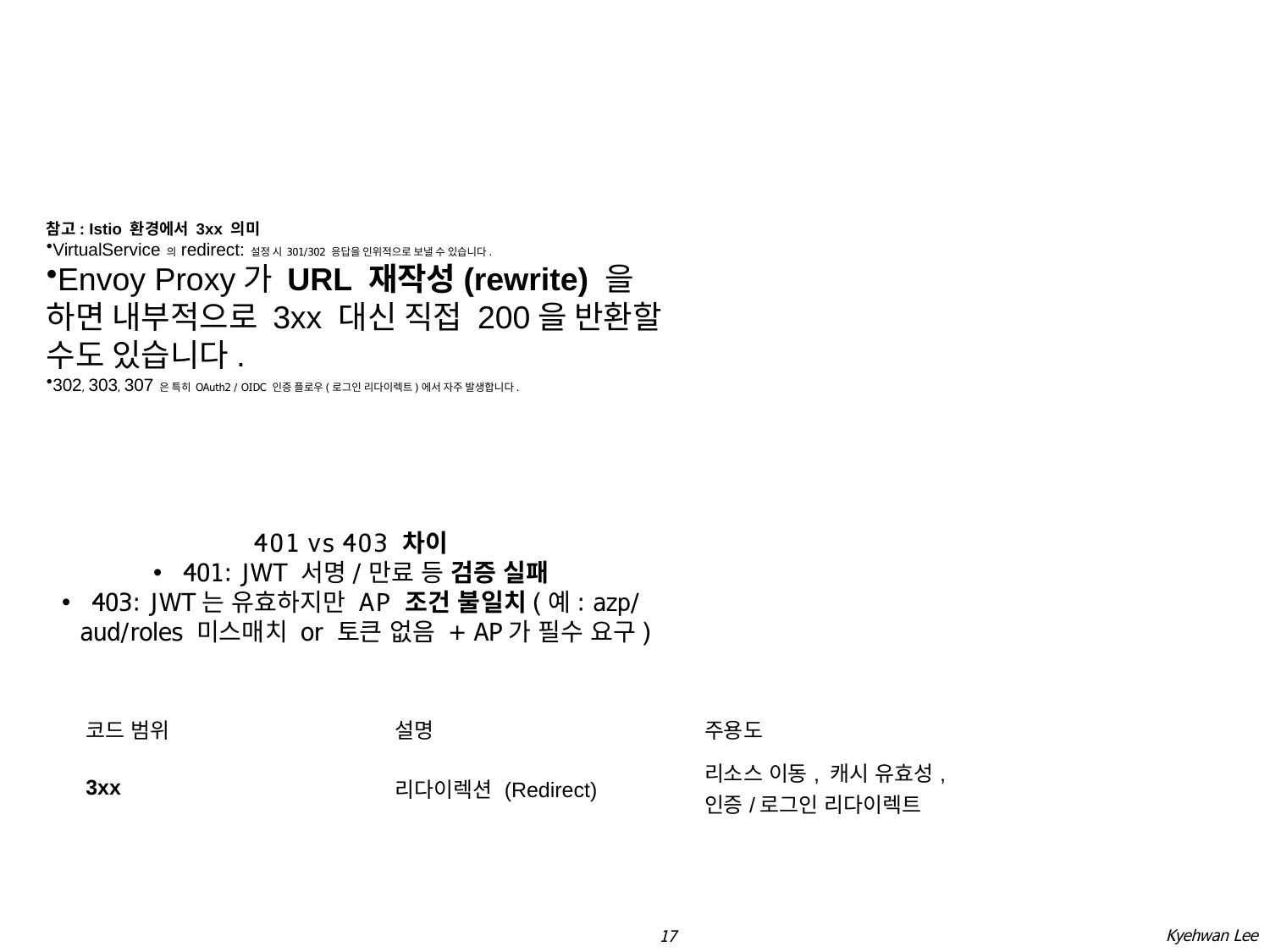

#
참고: Istio 환경에서 3xx 의미
VirtualService 의 redirect: 설정 시 301/302 응답을 인위적으로 보낼 수 있습니다.
Envoy Proxy가 URL 재작성(rewrite) 을 하면 내부적으로 3xx 대신 직접 200을 반환할 수도 있습니다.
302, 303, 307 은 특히 OAuth2 / OIDC 인증 플로우(로그인 리다이렉트)에서 자주 발생합니다.

401 vs 403 차이
401: JWT 서명/만료 등 검증 실패
403: JWT는 유효하지만 AP 조건 불일치(예: azp/aud/roles 미스매치 or 토큰 없음 + AP가 필수 요구)
| 코드 범위 | 설명 | 주용도 |
| --- | --- | --- |
| 3xx | 리다이렉션 (Redirect) | 리소스 이동, 캐시 유효성, 인증/로그인 리다이렉트 |